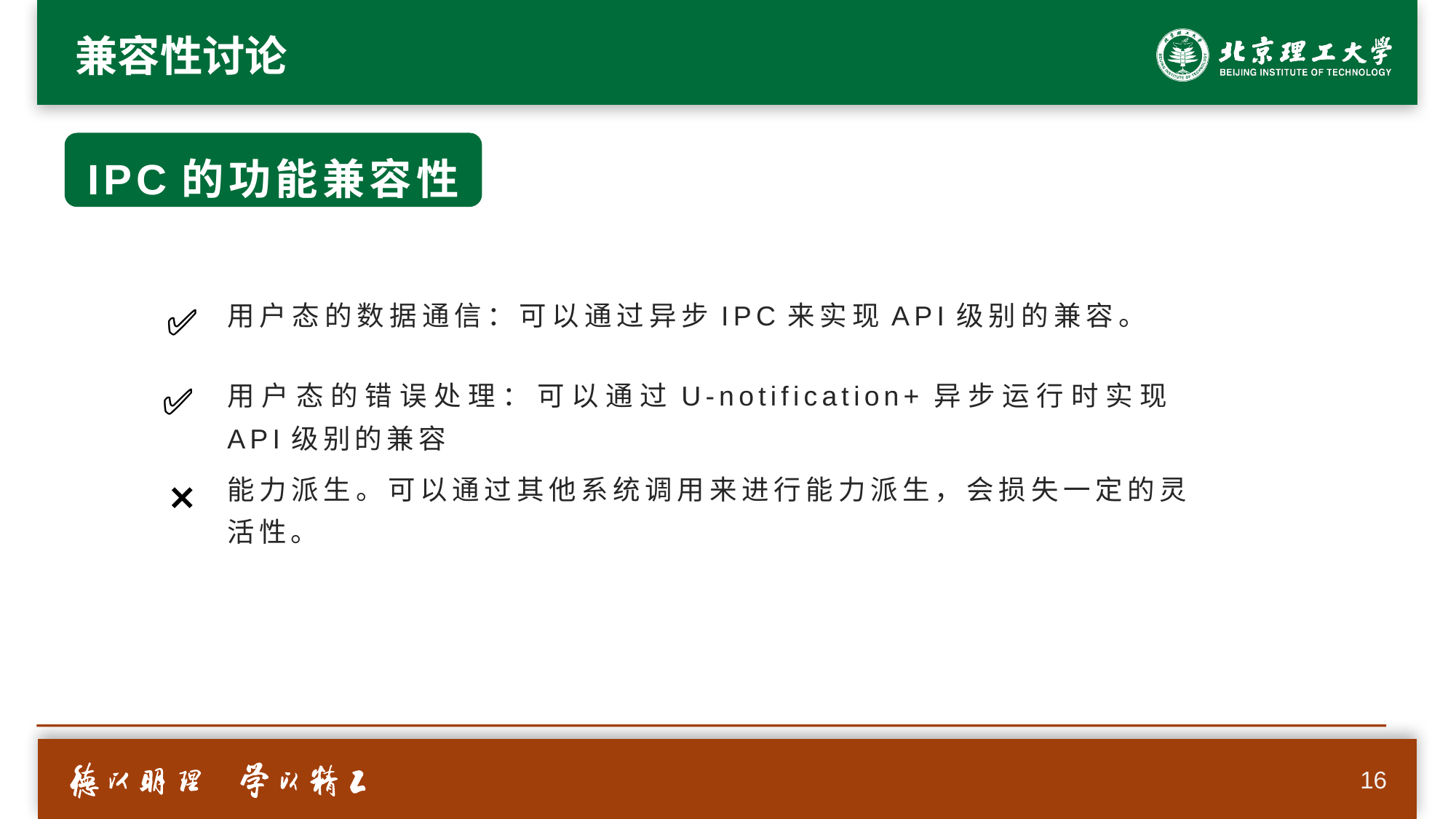

# 兼容性讨论
IPC的功能兼容性
用户态的数据通信：可以通过异步IPC来实现API级别的兼容。
✅
用户态的错误处理：可以通过U-notification+异步运行时实现API级别的兼容
✅
能力派生。可以通过其他系统调用来进行能力派生，会损失一定的灵活性。
❌